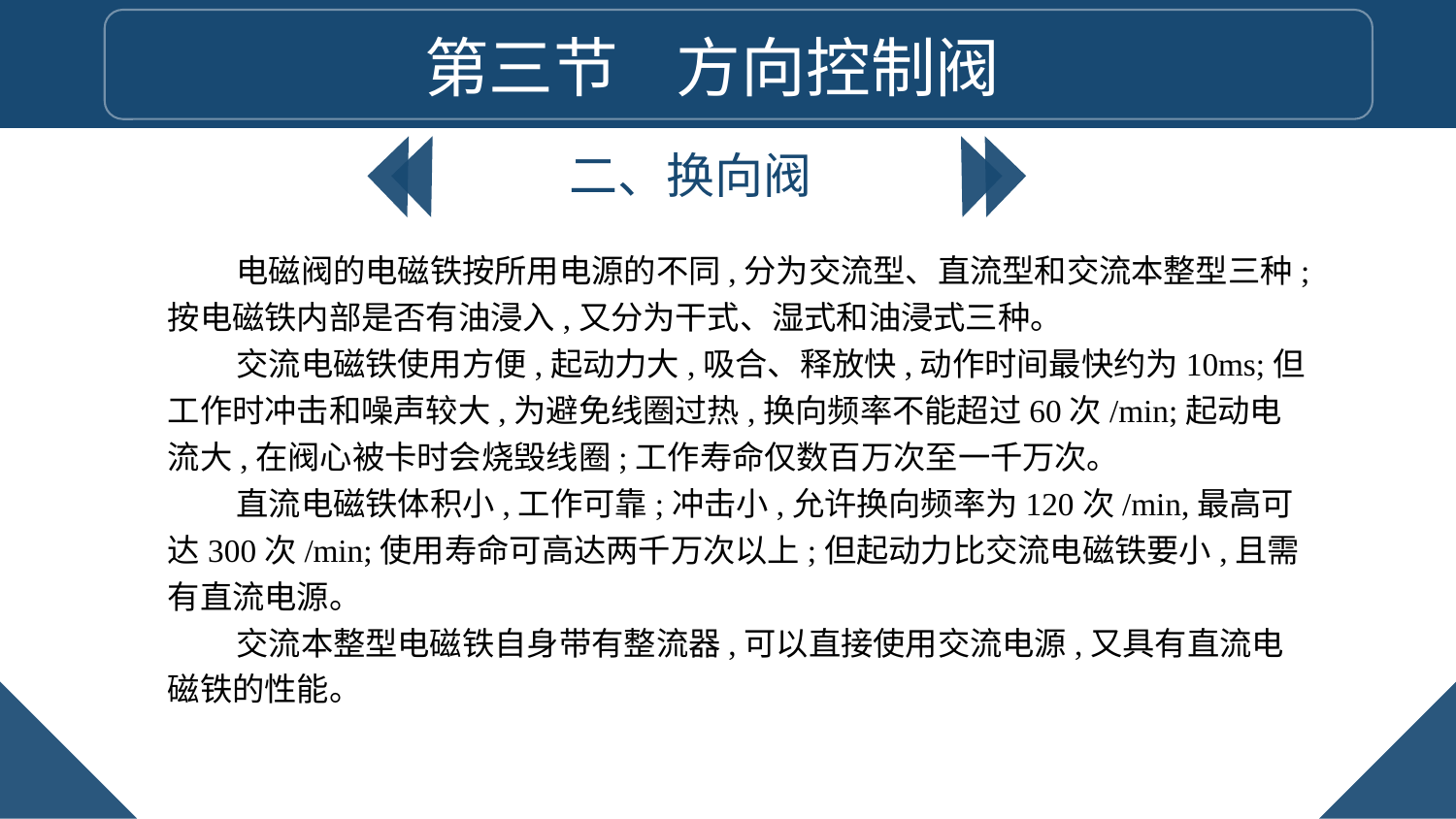

第三节    方向控制阀
二、换向阀

电磁阀的电磁铁按所用电源的不同,分为交流型、直流型和交流本整型三种;按电磁铁内部是否有油浸入,又分为干式、湿式和油浸式三种。
交流电磁铁使用方便,起动力大,吸合、释放快,动作时间最快约为10ms;但工作时冲击和噪声较大,为避免线圈过热,换向频率不能超过60次/min;起动电流大,在阀心被卡时会烧毁线圈;工作寿命仅数百万次至一千万次。
直流电磁铁体积小,工作可靠;冲击小,允许换向频率为120次/min,最高可达300次/min;使用寿命可高达两千万次以上;但起动力比交流电磁铁要小,且需有直流电源。
交流本整型电磁铁自身带有整流器,可以直接使用交流电源,又具有直流电磁铁的性能。